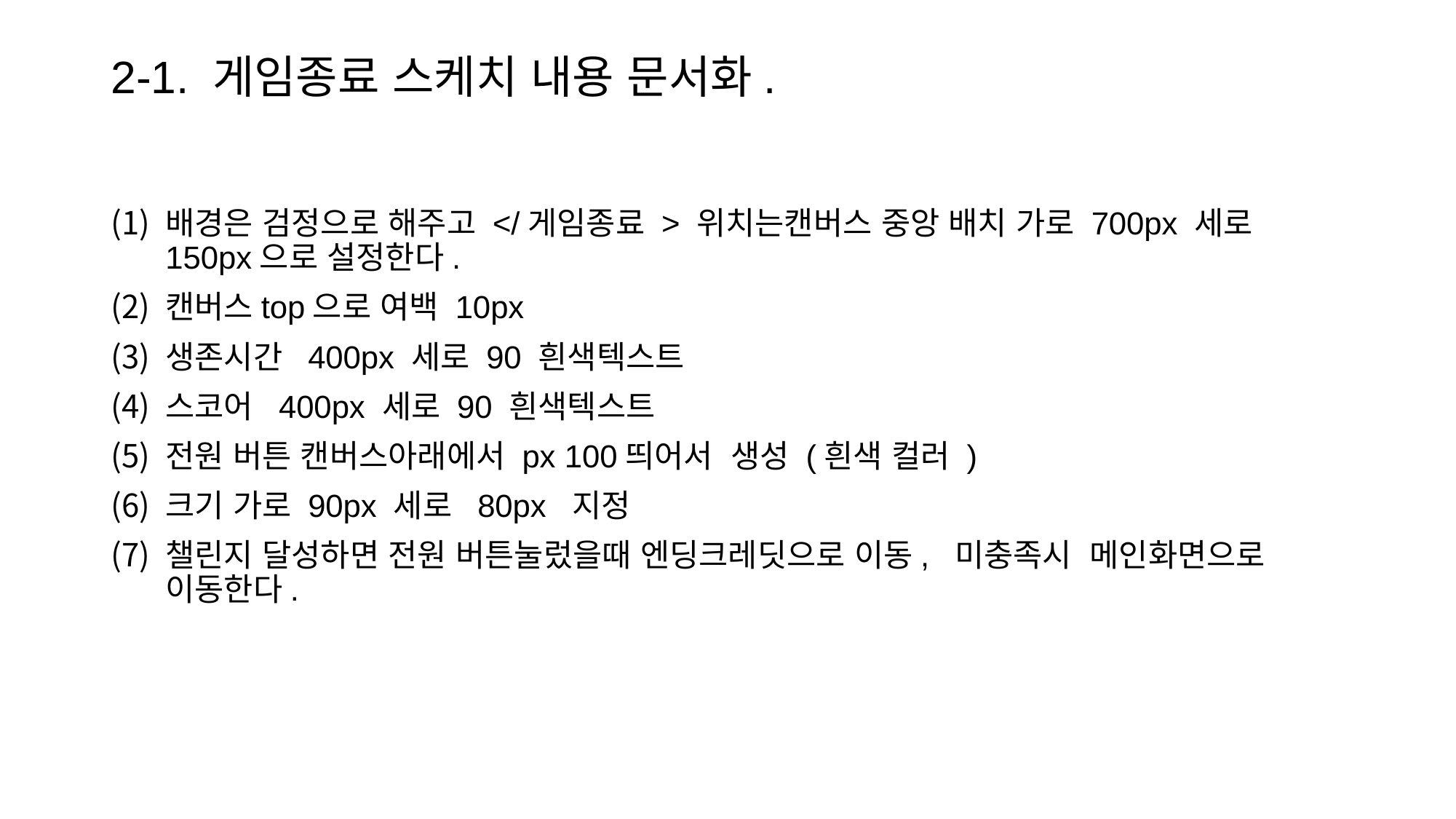

# 2-1. 게임종료 스케치 내용 문서화.
배경은 검정으로 해주고 </게임종료 > 위치는캔버스 중앙 배치 가로 700px 세로  150px으로 설정한다.
캔버스top으로 여백 10px
생존시간  400px 세로 90 흰색텍스트
스코어  400px 세로 90 흰색텍스트
전원 버튼 캔버스아래에서 px 100띄어서  생성 (흰색 컬러 )
크기 가로 90px 세로  80px  지정
챌린지 달성하면 전원 버튼눌렀을때 엔딩크레딧으로 이동,  미충족시  메인화면으로 이동한다.